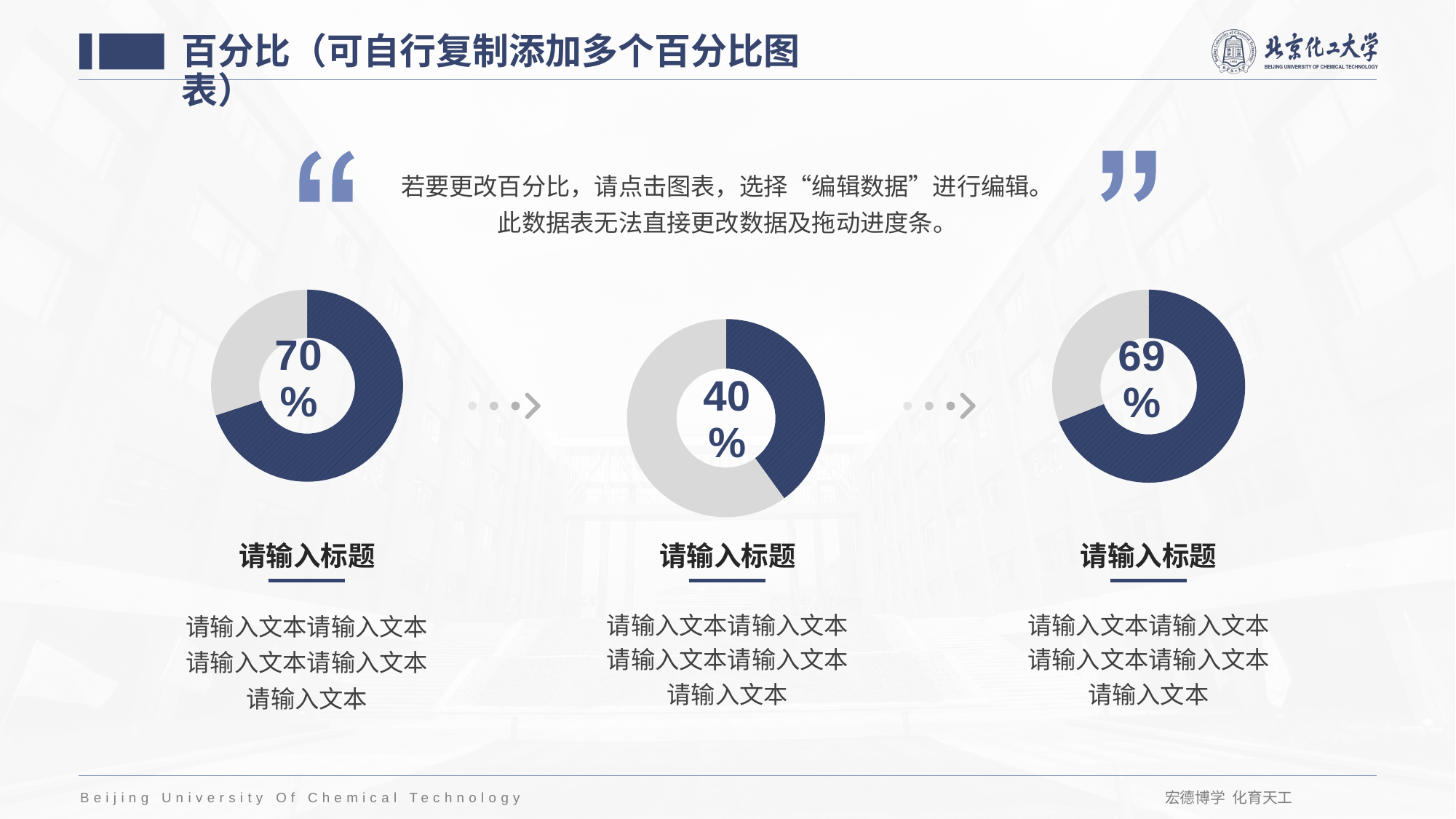

百分比（可自行复制添加多个百分比图表）

若要更改百分比，请点击图表，选择“编辑数据”进行编辑。此数据表无法直接更改数据及拖动进度条。

### Chart

| Category | 数值 |
|---|---|
| 项目1 | 7.0 |
| 项目2 | 3.0 |

### Chart

| Category | 数值 |
|---|---|
| 项目1 | 4.0 |
| 项目2 | 6.0 |

### Chart

| Category | 数值 |
|---|---|
| 项目1 | 6.9 |
| 项目2 | 3.1 |

请输入标题
请输入标题
请输入标题
请输入文本请输入文本请输入文本请输入文本请输入文本
请输入文本请输入文本请输入文本请输入文本请输入文本
请输入文本请输入文本请输入文本请输入文本请输入文本